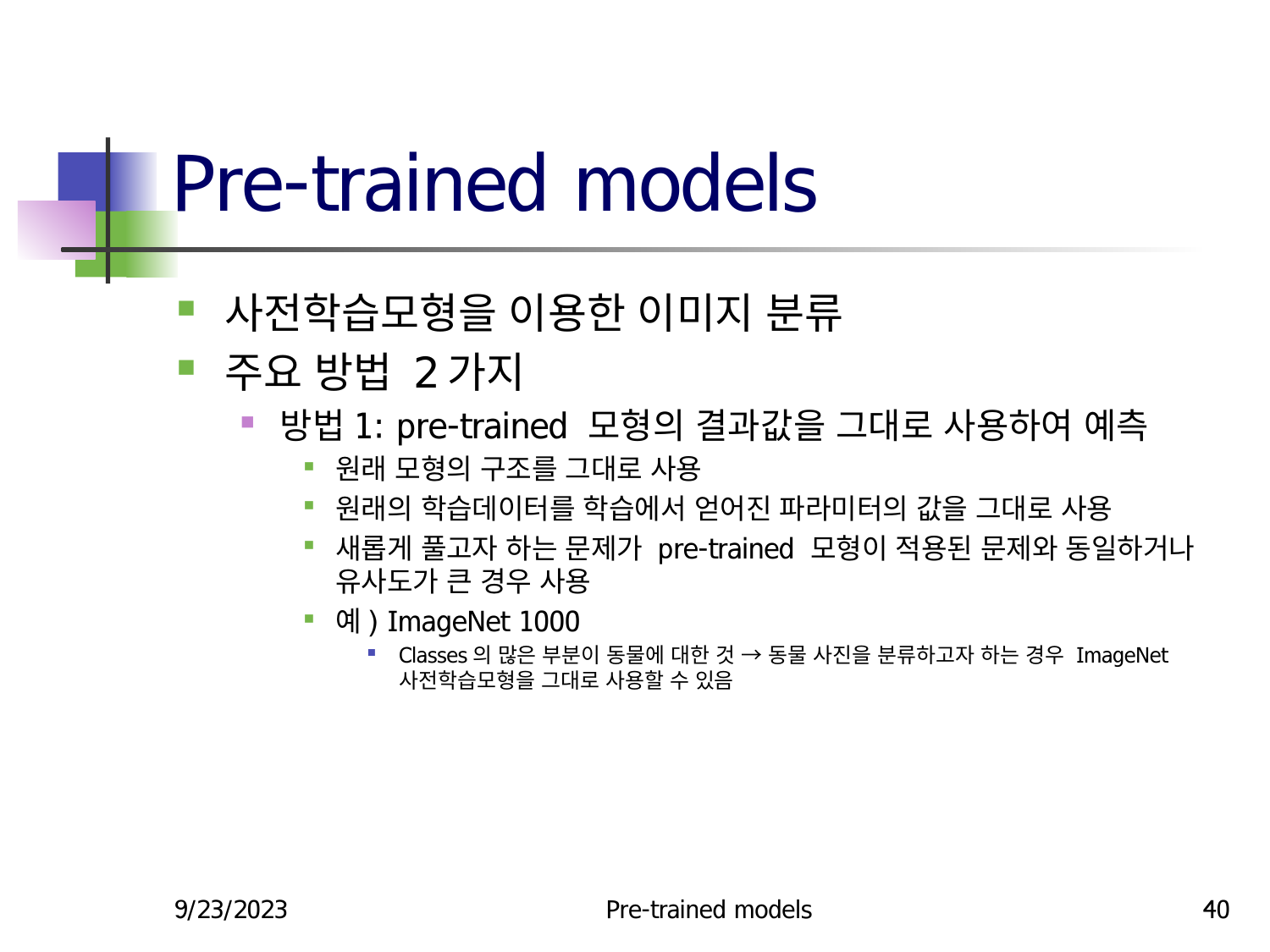

# Pre-trained models
사전학습모형을 이용한 이미지 분류
주요 방법 2가지
방법1: pre-trained 모형의 결과값을 그대로 사용하여 예측
원래 모형의 구조를 그대로 사용
원래의 학습데이터를 학습에서 얻어진 파라미터의 값을 그대로 사용
새롭게 풀고자 하는 문제가 pre-trained 모형이 적용된 문제와 동일하거나 유사도가 큰 경우 사용
예) ImageNet 1000
Classes의 많은 부분이 동물에 대한 것 → 동물 사진을 분류하고자 하는 경우 ImageNet 사전학습모형을 그대로 사용할 수 있음

9/23/2023
Pre-trained models
40